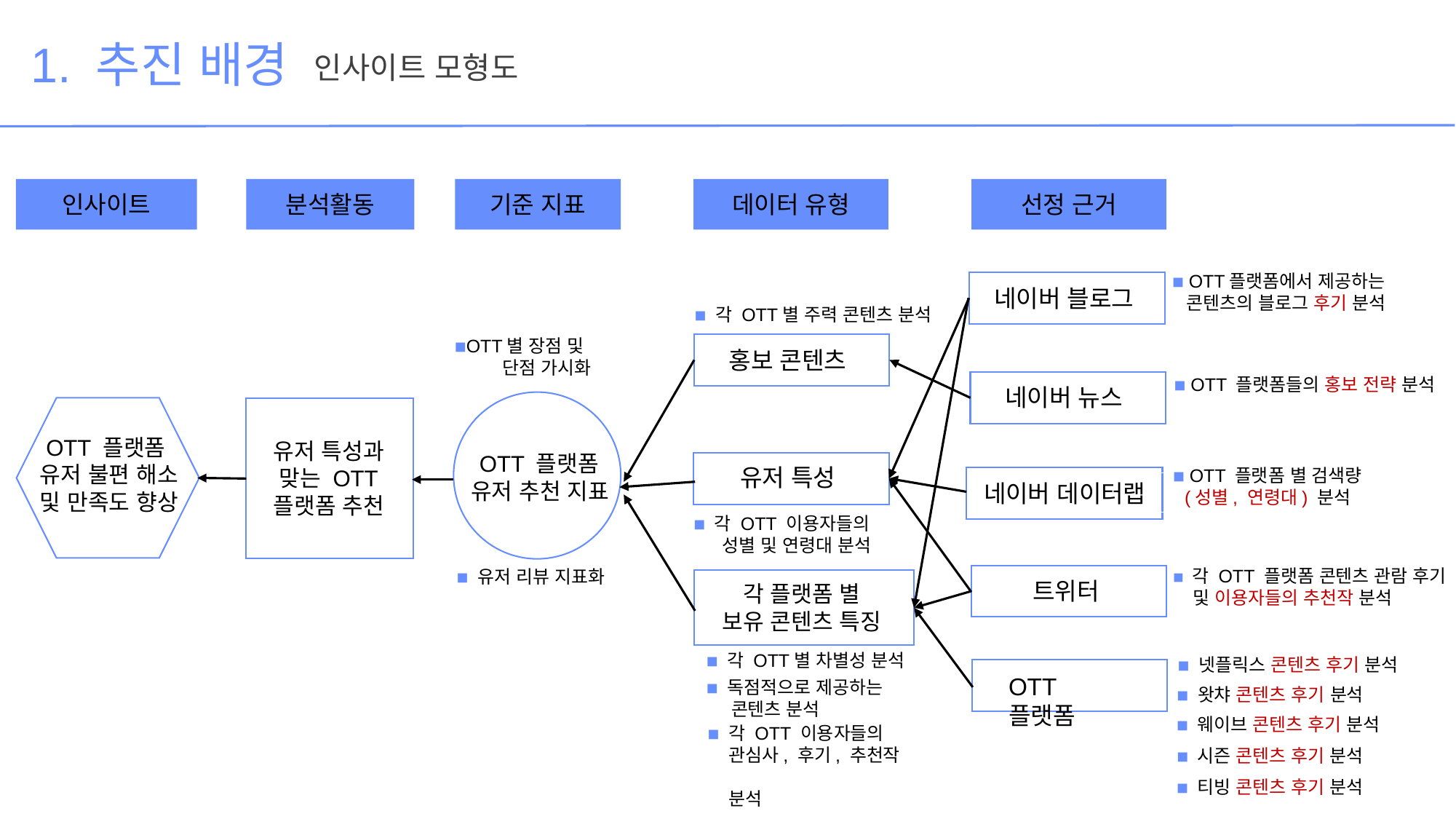

1. 추진 배경
인사이트 모형도
인사이트
분석활동
기준 지표
데이터 유형
선정 근거
◼ OTT플랫폼에서 제공하는
콘텐츠의 블로그 후기 분석

네이버 블로그
◼ 각 OTT별 주력 콘텐츠 분석
◼OTT별 장점 및
단점 가시화

홍보 콘텐츠
◼ OTT 플랫폼들의 홍보 전략 분석

네이버 뉴스

OTT 플랫폼
유저 불편 해소 및 만족도 향상
유저 특성과
맞는 OTT
플랫폼 추천
OTT 플랫폼
 유저 추천 지표

유저 특성
◼ OTT 플랫폼 별 검색량
(성별, 연령대) 분석

네이버 데이터랩
◼ 각 OTT 이용자들의
     성별 및 연령대 분석
◼ 각 OTT 플랫폼 콘텐츠 관람 후기
   및 이용자들의 추천작 분석
◼ 유저 리뷰 지표화

트위터
각 플랫폼 별
보유 콘텐츠 특징
◼ 각 OTT별 차별성 분석

◼ 독점적으로 제공하는
    콘텐츠 분석
◼ 넷플릭스 콘텐츠 후기 분석

OTT 플랫폼
◼ 왓챠 콘텐츠 후기 분석
◼ 웨이브 콘텐츠 후기 분석
◼ 각 OTT 이용자들의
       관심사, 후기, 추천작
       분석
◼ 시즌 콘텐츠 후기 분석
◼ 티빙 콘텐츠 후기 분석